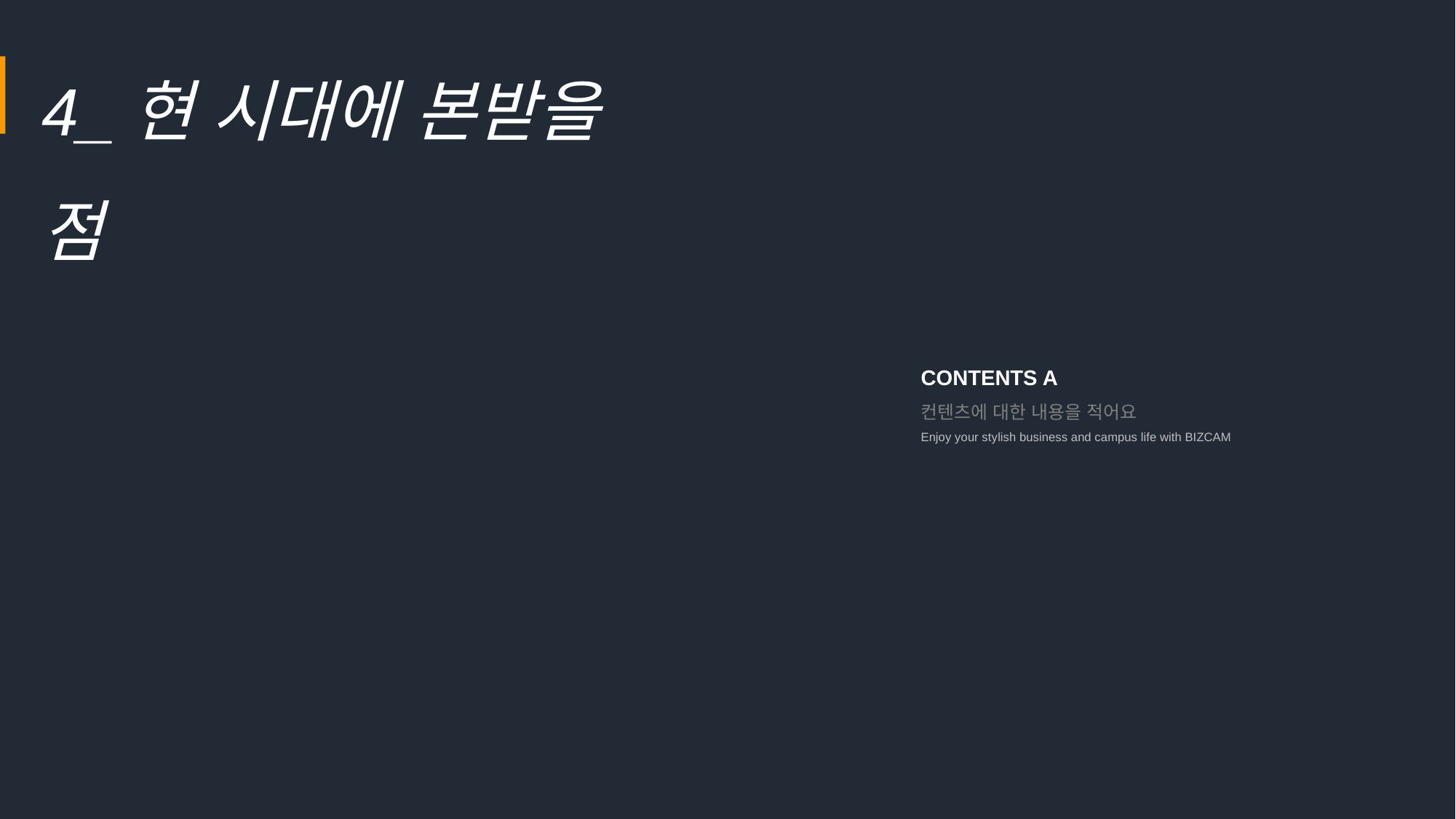

4_현 시대에 본받을 점

CONTENTS A
컨텐츠에 대한 내용을 적어요
Enjoy your stylish business and campus life with BIZCAM